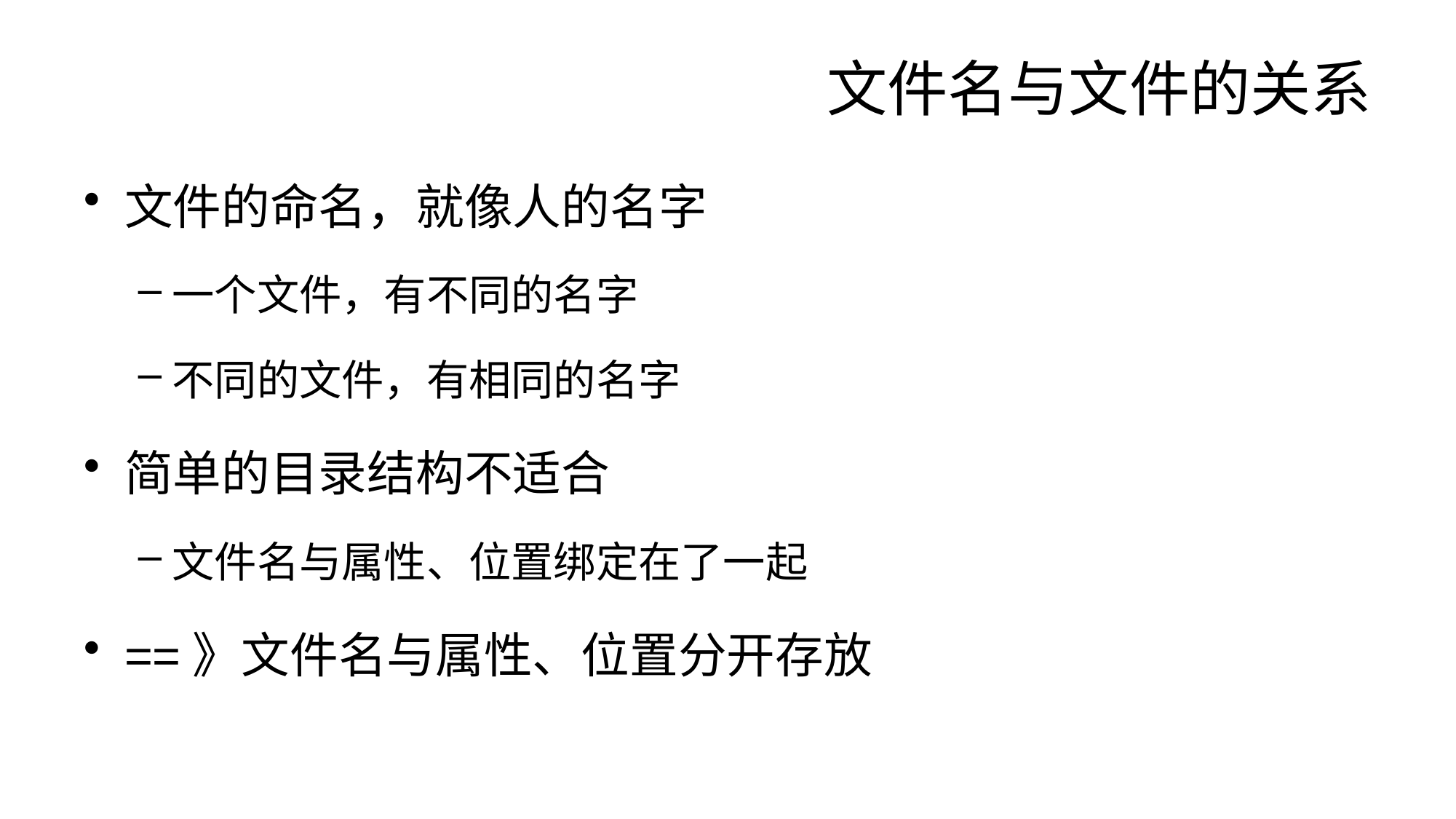

# 文件名与文件的关系
文件的命名，就像人的名字
一个文件，有不同的名字
不同的文件，有相同的名字
简单的目录结构不适合
文件名与属性、位置绑定在了一起
==》文件名与属性、位置分开存放